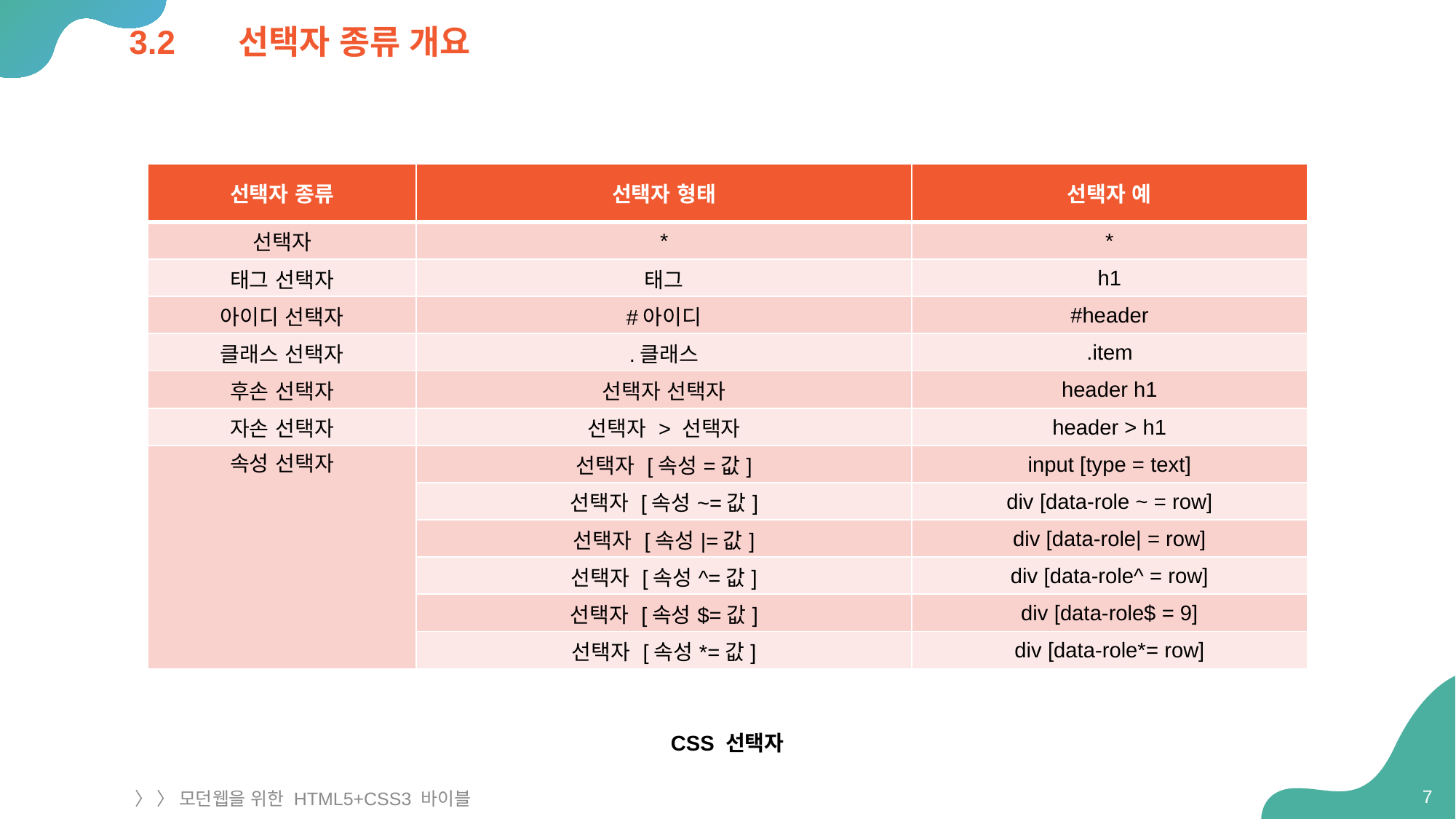

# 3.2	선택자 종류 개요
| 선택자 종류 | 선택자 형태 | 선택자 예 |
| --- | --- | --- |
| 선택자 | \* | \* |
| 태그 선택자 | 태그 | h1 |
| 아이디 선택자 | #아이디 | #header |
| 클래스 선택자 | .클래스 | .item |
| 후손 선택자 | 선택자 선택자 | header h1 |
| 자손 선택자 | 선택자 > 선택자 | header > h1 |
| 속성 선택자 | 선택자 [속성=값] | input [type = text] |
|  | 선택자 [속성~=값] | div [data-role ~ = row] |
|  | 선택자 [속성|=값] | div [data-role| = row] |
|  | 선택자 [속성^=값] | div [data-role^ = row] |
|  | 선택자 [속성$=값] | div [data-role$ = 9] |
|  | 선택자 [속성\*=값] | div [data-role\*= row] |
CSS 선택자
7
〉 〉 모던웹을 위한 HTML5+CSS3 바이블